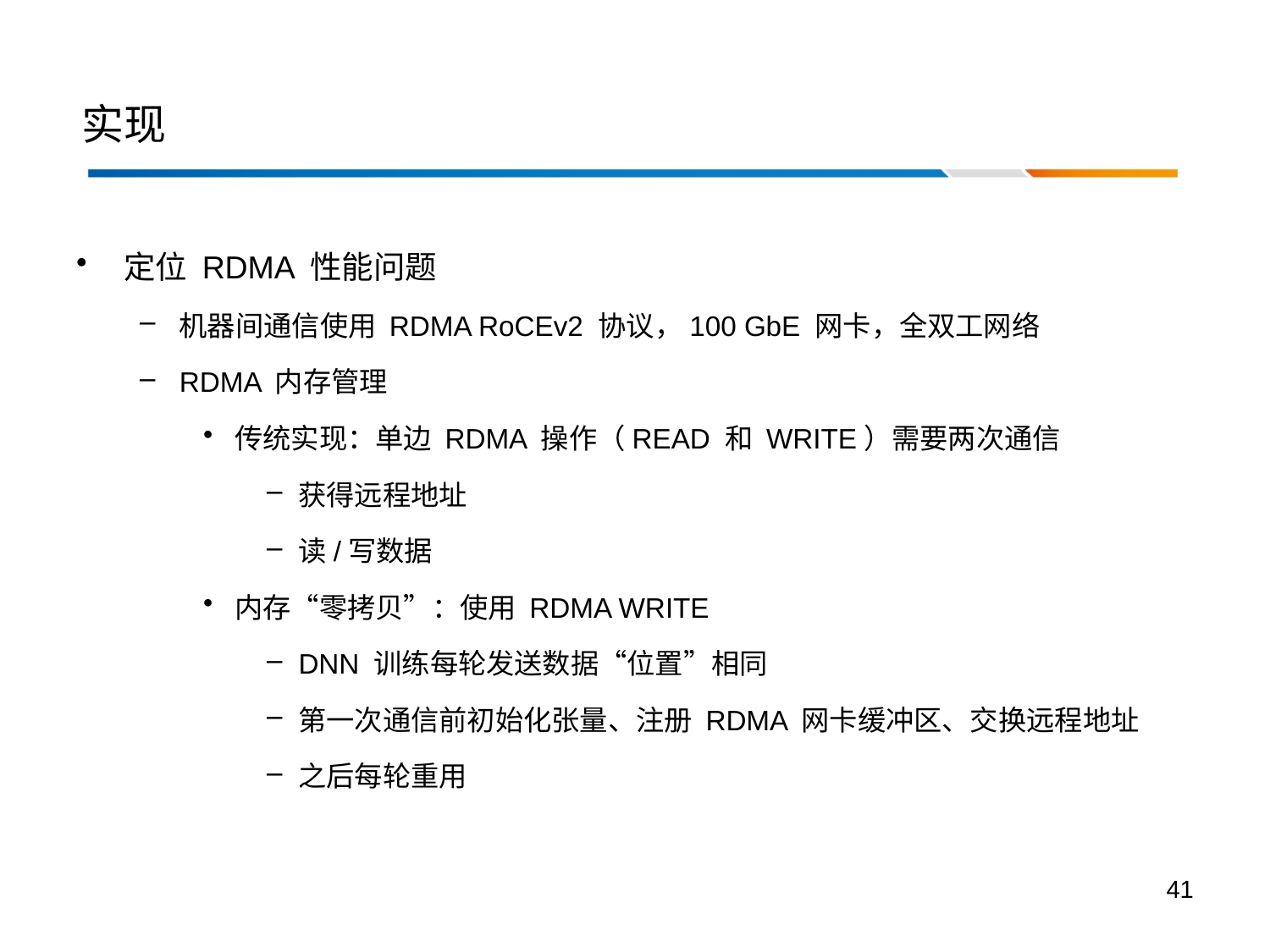

# 实现
定位 RDMA 性能问题
机器间通信使用 RDMA RoCEv2 协议，100 GbE 网卡，全双工网络
RDMA 内存管理
传统实现：单边 RDMA 操作（READ 和 WRITE）需要两次通信
获得远程地址
读/写数据
内存“零拷贝”：使用 RDMA WRITE
DNN 训练每轮发送数据“位置”相同
第一次通信前初始化张量、注册 RDMA 网卡缓冲区、交换远程地址
之后每轮重用
41